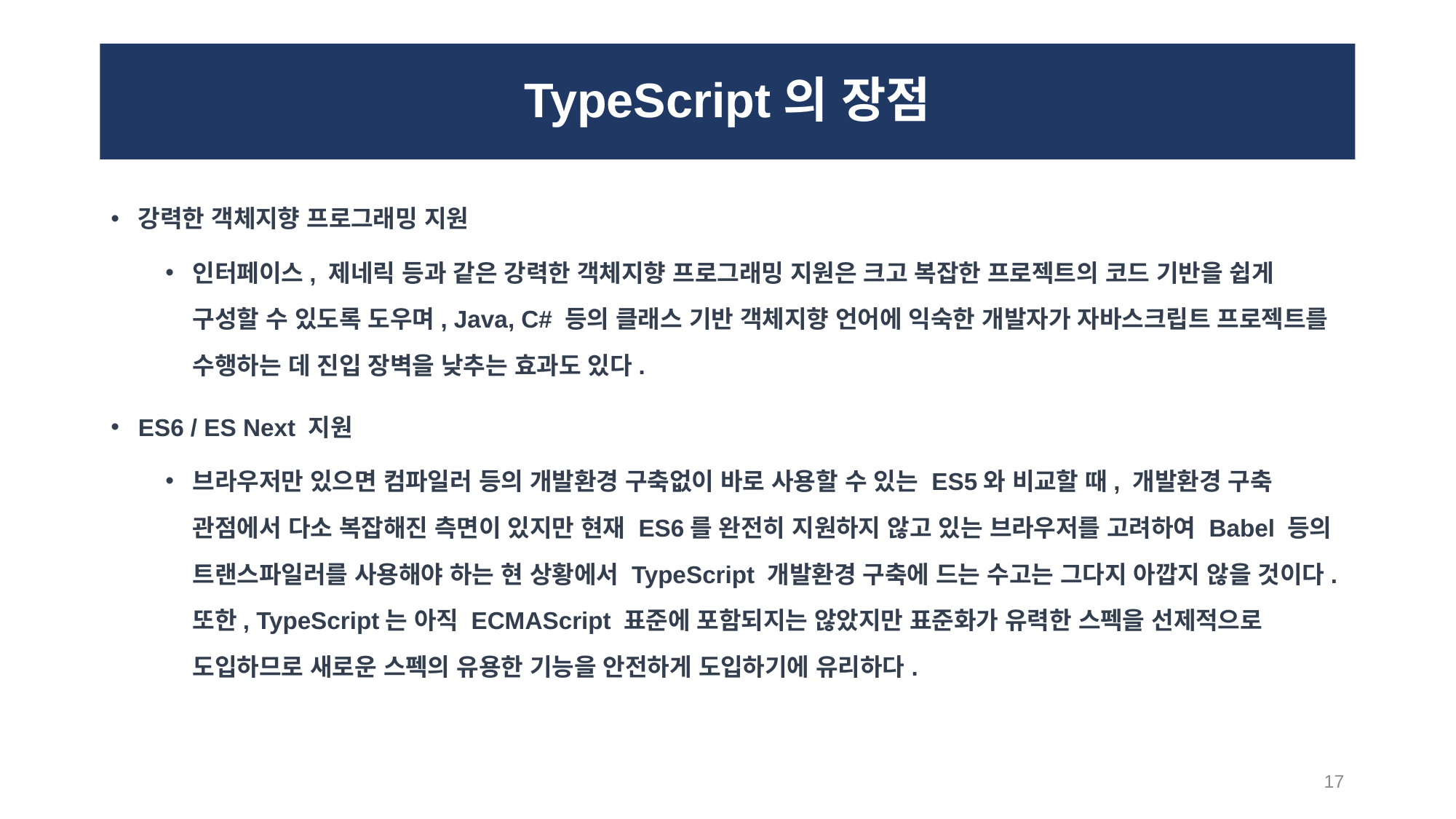

# TypeScript의 장점
강력한 객체지향 프로그래밍 지원
인터페이스, 제네릭 등과 같은 강력한 객체지향 프로그래밍 지원은 크고 복잡한 프로젝트의 코드 기반을 쉽게 구성할 수 있도록 도우며, Java, C# 등의 클래스 기반 객체지향 언어에 익숙한 개발자가 자바스크립트 프로젝트를 수행하는 데 진입 장벽을 낮추는 효과도 있다.
ES6 / ES Next 지원
브라우저만 있으면 컴파일러 등의 개발환경 구축없이 바로 사용할 수 있는 ES5와 비교할 때, 개발환경 구축 관점에서 다소 복잡해진 측면이 있지만 현재 ES6를 완전히 지원하지 않고 있는 브라우저를 고려하여 Babel 등의 트랜스파일러를 사용해야 하는 현 상황에서 TypeScript 개발환경 구축에 드는 수고는 그다지 아깝지 않을 것이다. 또한, TypeScript는 아직 ECMAScript 표준에 포함되지는 않았지만 표준화가 유력한 스펙을 선제적으로 도입하므로 새로운 스펙의 유용한 기능을 안전하게 도입하기에 유리하다.

17